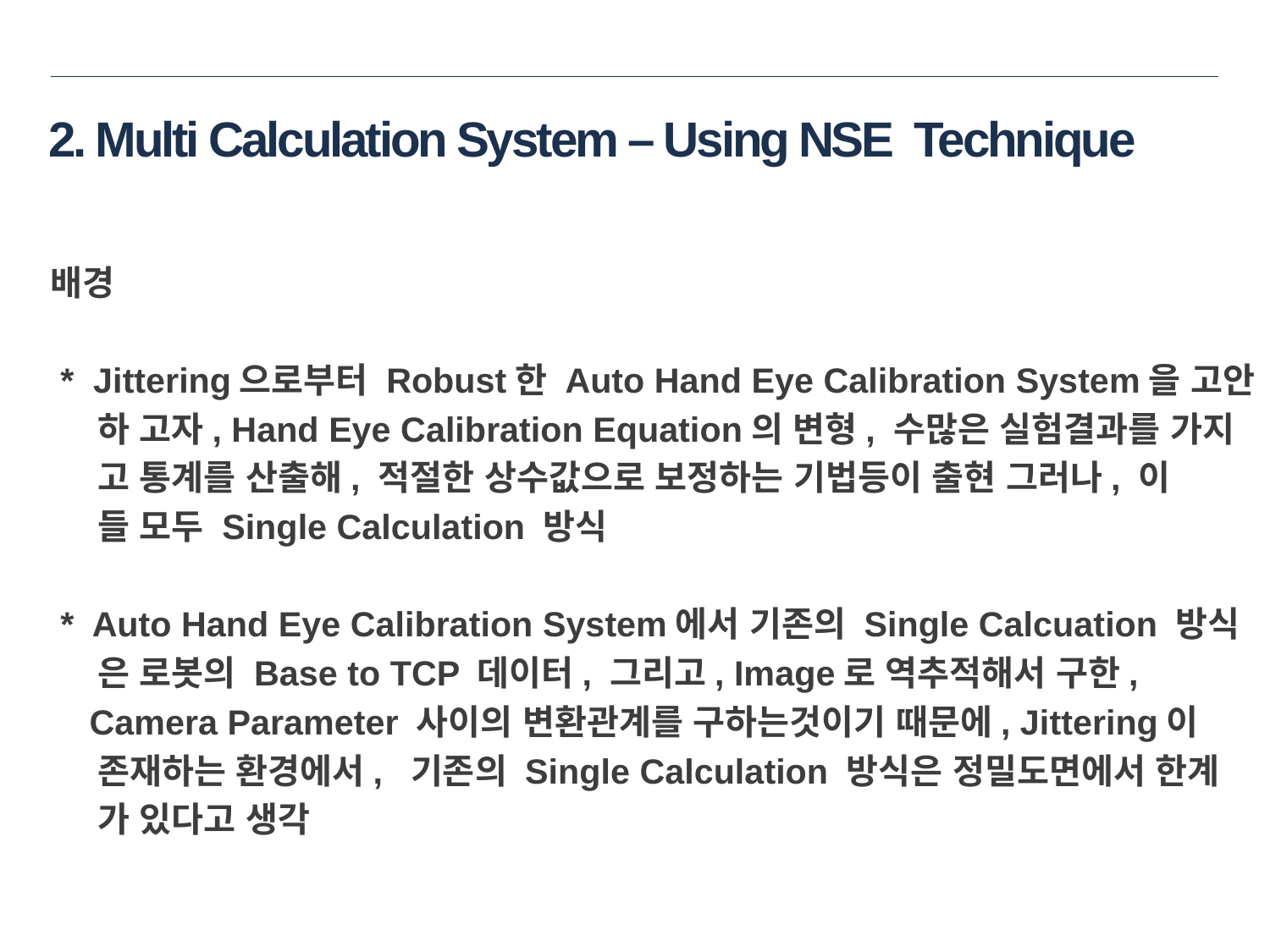

# 2. Multi Calculation System – Using NSE  Technique

배경

 *  Jittering으로부터 Robust한 Auto Hand Eye Calibration System을 고안
    하 고자, Hand Eye Calibration Equation의 변형, 수많은 실험결과를 가지
    고 통계를 산출해, 적절한 상수값으로 보정하는 기법등이 출현 그러나, 이
    들 모두 Single Calculation 방식

 *  Auto Hand Eye Calibration System에서 기존의 Single Calcuation 방식
    은 로봇의 Base to TCP 데이터, 그리고, Image로 역추적해서 구한,
    Camera Parameter 사이의 변환관계를 구하는것이기 때문에, Jittering이
    존재하는 환경에서,  기존의 Single Calculation 방식은 정밀도면에서 한계
    가 있다고 생각